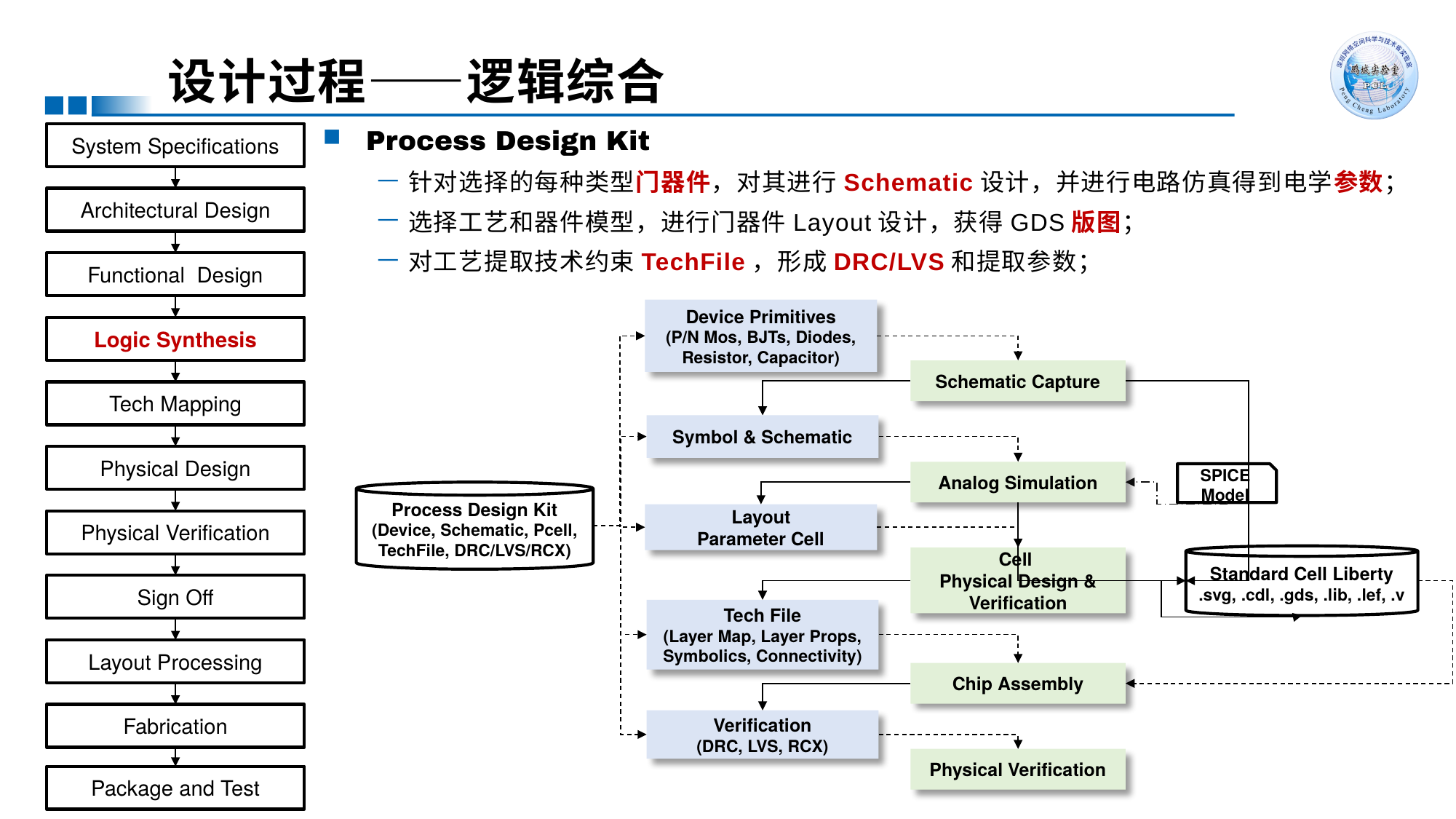

# 设计过程——逻辑综合
Process Design Kit
针对选择的每种类型门器件，对其进行Schematic设计，并进行电路仿真得到电学参数；
选择工艺和器件模型，进行门器件Layout设计，获得GDS版图；
对工艺提取技术约束TechFile，形成DRC/LVS和提取参数；

System Specifications
Architectural Design
Functional  Design
Logic Synthesis
Tech Mapping
Physical Design
Physical Verification
Sign Off
Layout Processing
Fabrication
Package and Test
Device Primitives
(P/N Mos, BJTs, Diodes, Resistor, Capacitor)
Schematic Capture
Symbol & Schematic
Analog Simulation
SPICE Model
Process Design Kit
(Device, Schematic, Pcell, TechFile, DRC/LVS/RCX)
Layout
Parameter Cell
Standard Cell Liberty
.svg, .cdl, .gds, .lib, .lef, .v
Cell
Physical Design & Verification
Tech File
(Layer Map, Layer Props, Symbolics, Connectivity)
Chip Assembly
Verification
(DRC, LVS, RCX)
Physical Verification